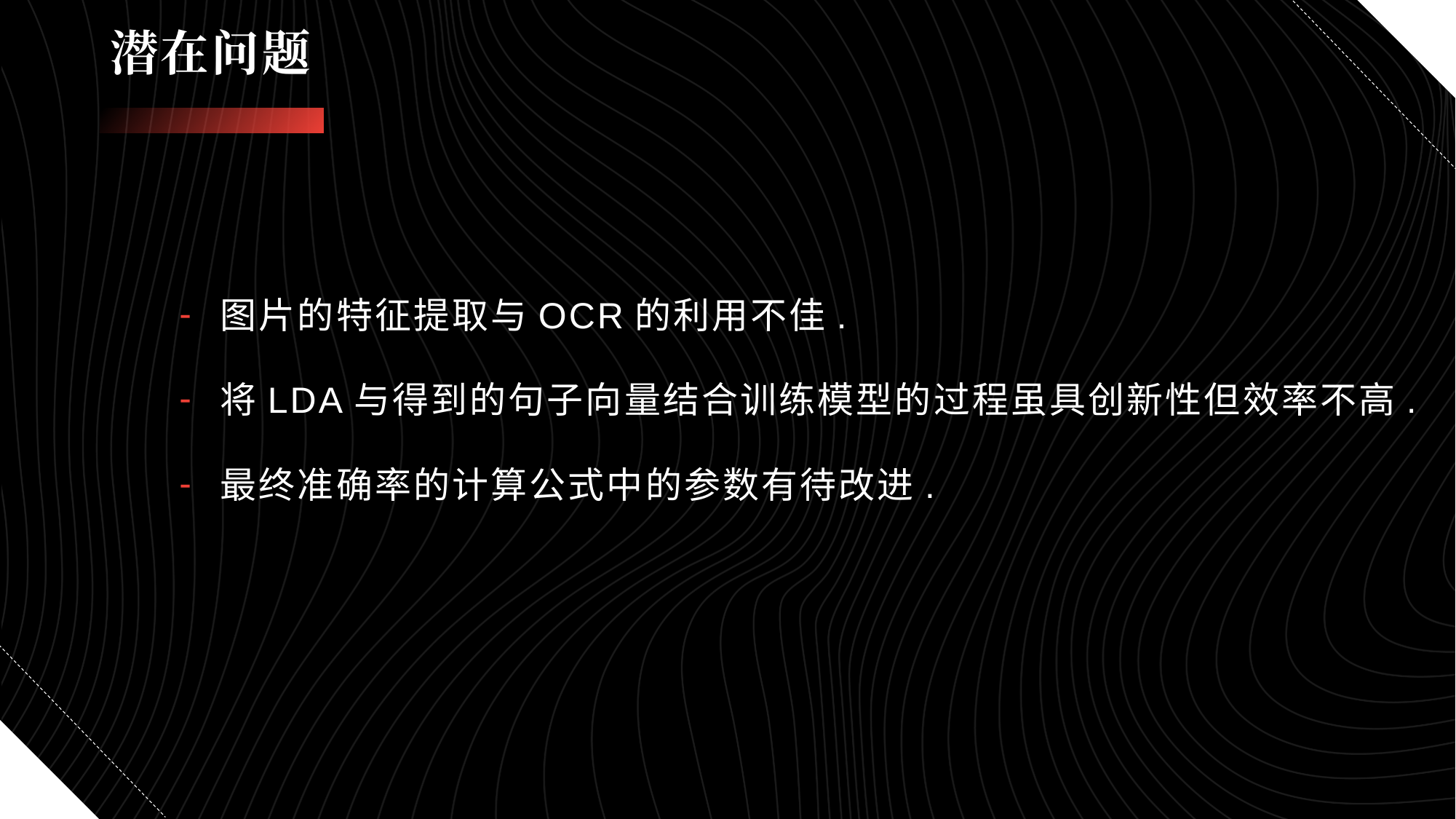

# 潜在问题
图片的特征提取与OCR的利用不佳.
将LDA与得到的句子向量结合训练模型的过程虽具创新性但效率不高.
最终准确率的计算公式中的参数有待改进.